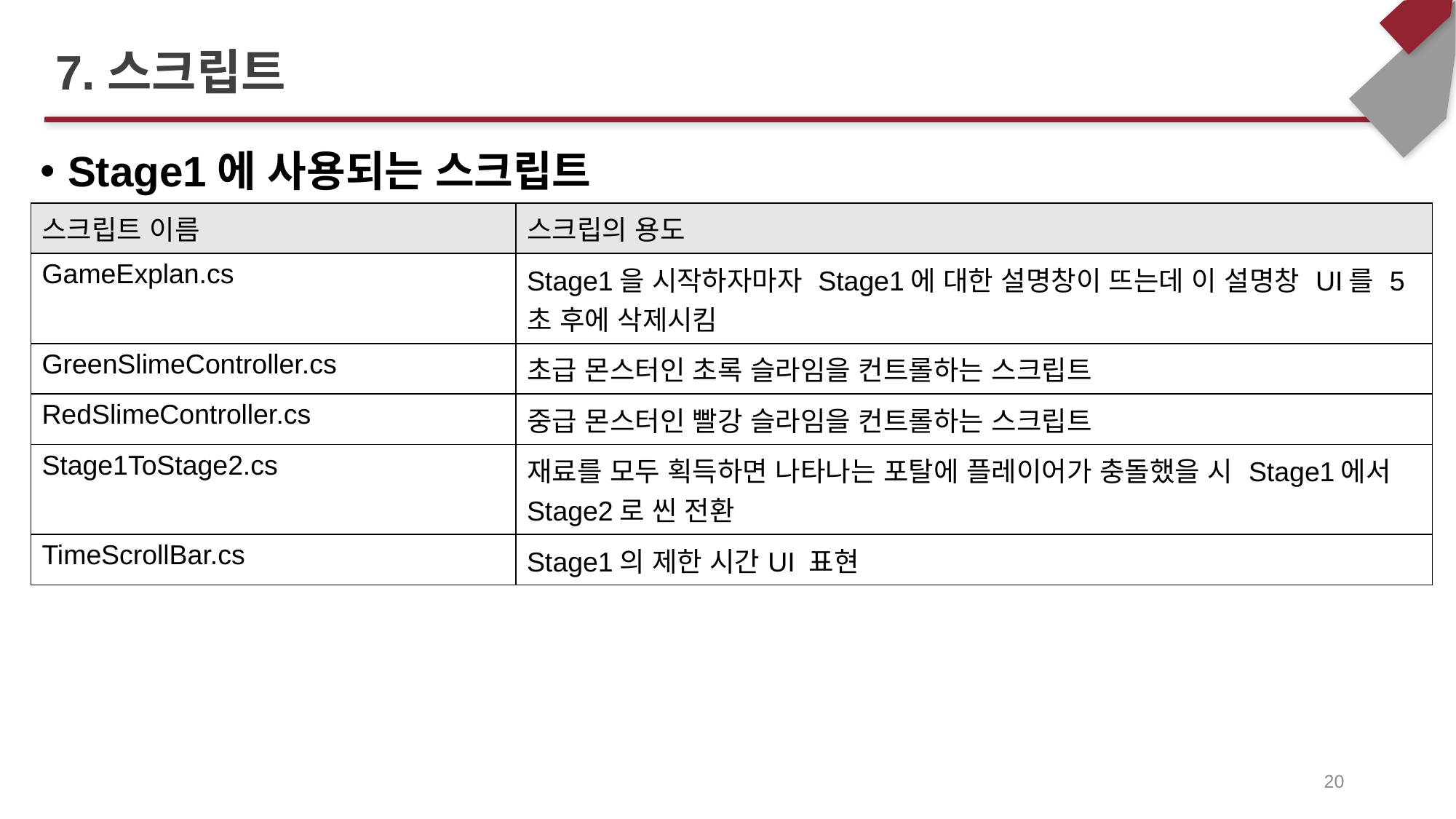

# 7.스크립트
Stage1에 사용되는 스크립트
| 스크립트 이름 | 스크립의 용도 |
| --- | --- |
| GameExplan.cs | Stage1을 시작하자마자 Stage1에 대한 설명창이 뜨는데 이 설명창 UI를 5초 후에 삭제시킴 |
| GreenSlimeController.cs | 초급 몬스터인 초록 슬라임을 컨트롤하는 스크립트 |
| RedSlimeController.cs | 중급 몬스터인 빨강 슬라임을 컨트롤하는 스크립트 |
| Stage1ToStage2.cs | 재료를 모두 획득하면 나타나는 포탈에 플레이어가 충돌했을 시 Stage1에서 Stage2로 씬 전환 |
| TimeScrollBar.cs | Stage1의 제한 시간UI 표현 |
20